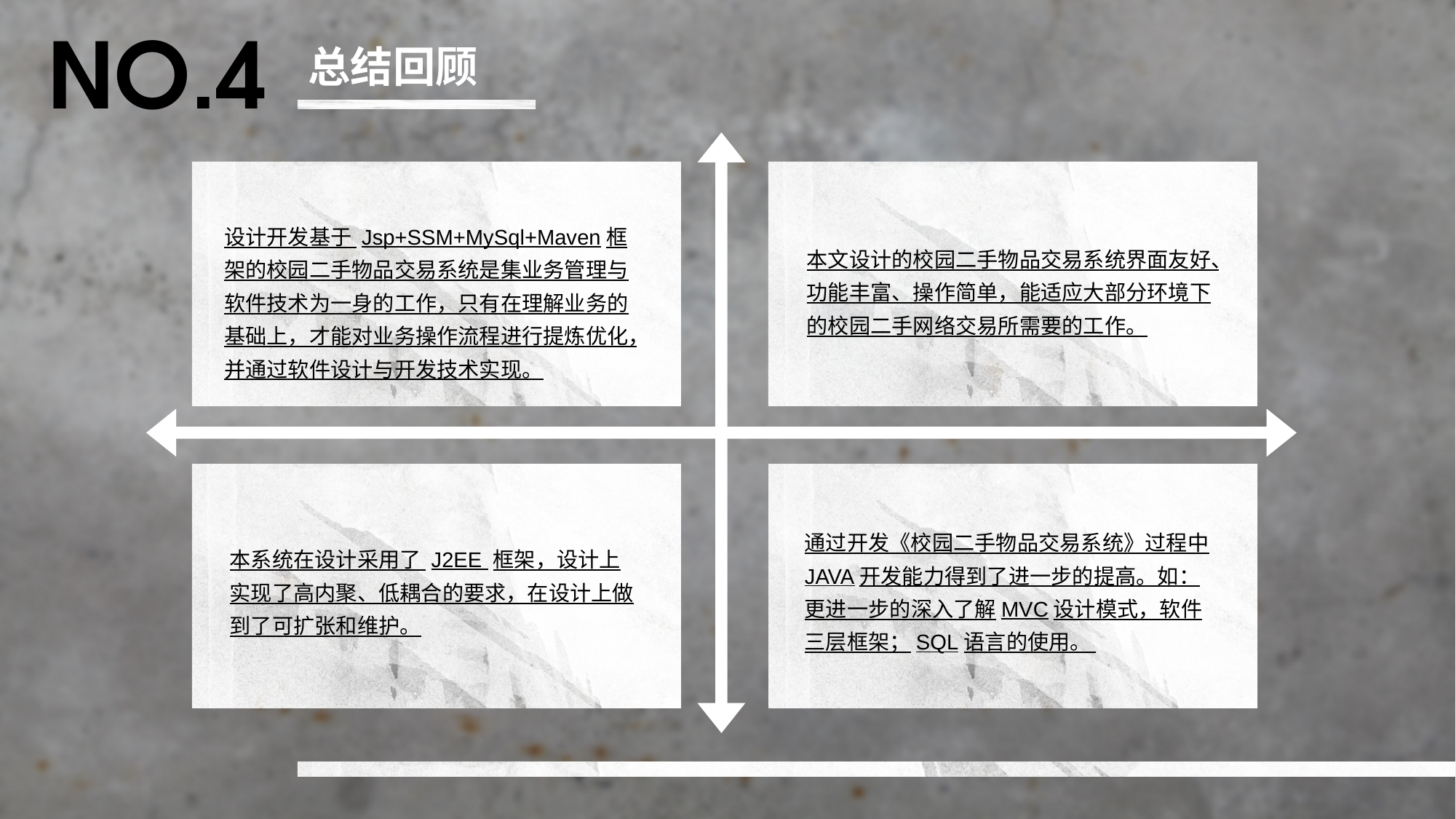

NO.4
总结回顾

设计开发基于 Jsp+SSM+MySql+Maven框架的校园二手物品交易系统是集业务管理与软件技术为一身的工作，只有在理解业务的基础上，才能对业务操作流程进行提炼优化，并通过软件设计与开发技术实现。

本文设计的校园二手物品交易系统界面友好、功能丰富、操作简单，能适应大部分环境下的校园二手网络交易所需要的工作。

本系统在设计采用了 J2EE 框架，设计上实现了高内聚、低耦合的要求，在设计上做到了可扩张和维护。

通过开发《校园二手物品交易系统》过程中JAVA开发能力得到了进一步的提高。如：更进一步的深入了解MVC设计模式，软件三层框架；SQL语言的使用。